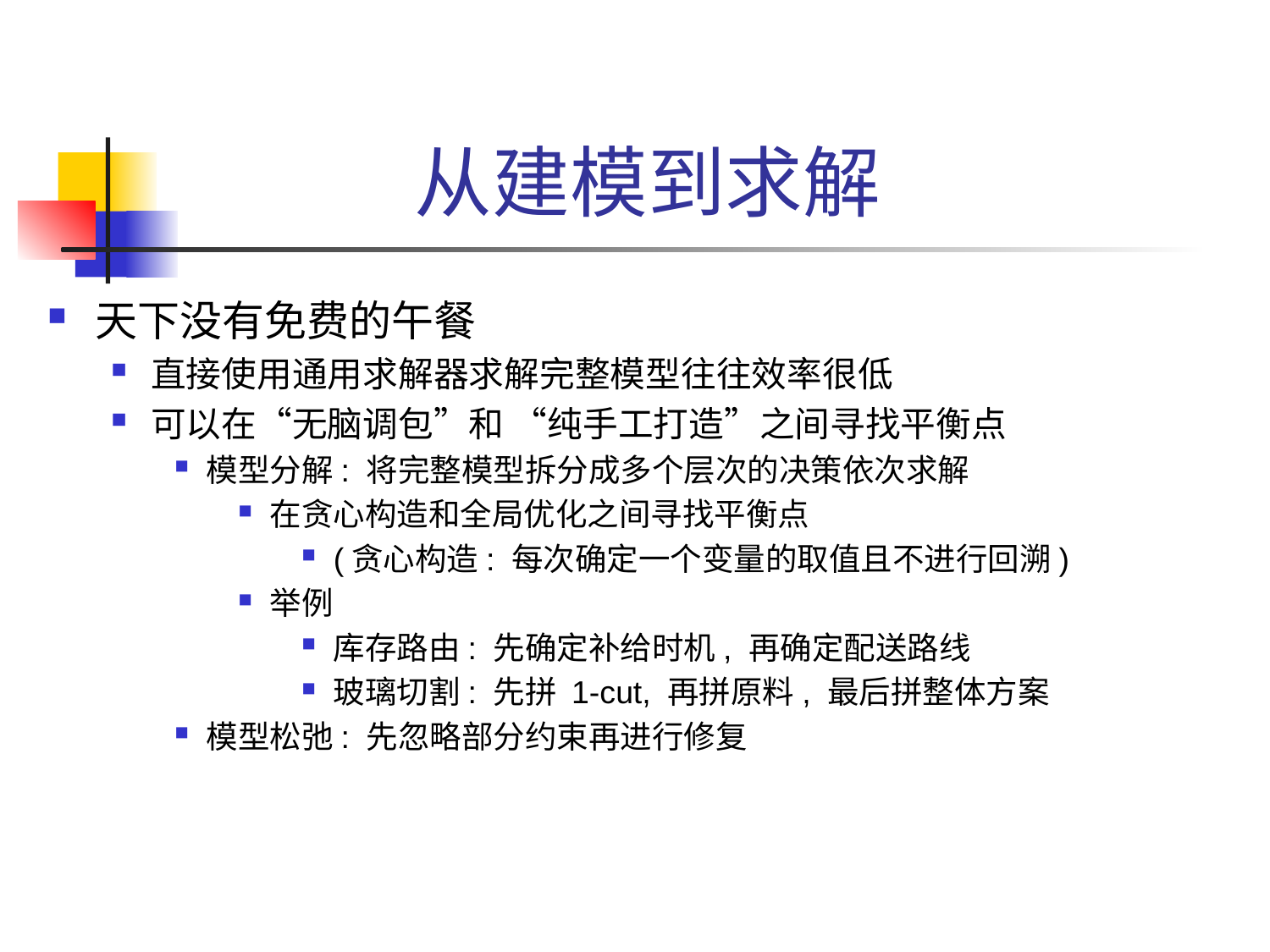

# 从建模到求解
天下没有免费的午餐
直接使用通用求解器求解完整模型往往效率很低
可以在“无脑调包”和 “纯手工打造”之间寻找平衡点
模型分解: 将完整模型拆分成多个层次的决策依次求解
在贪心构造和全局优化之间寻找平衡点
(贪心构造: 每次确定一个变量的取值且不进行回溯)
举例
库存路由: 先确定补给时机, 再确定配送路线
玻璃切割: 先拼 1-cut, 再拼原料, 最后拼整体方案
模型松弛: 先忽略部分约束再进行修复